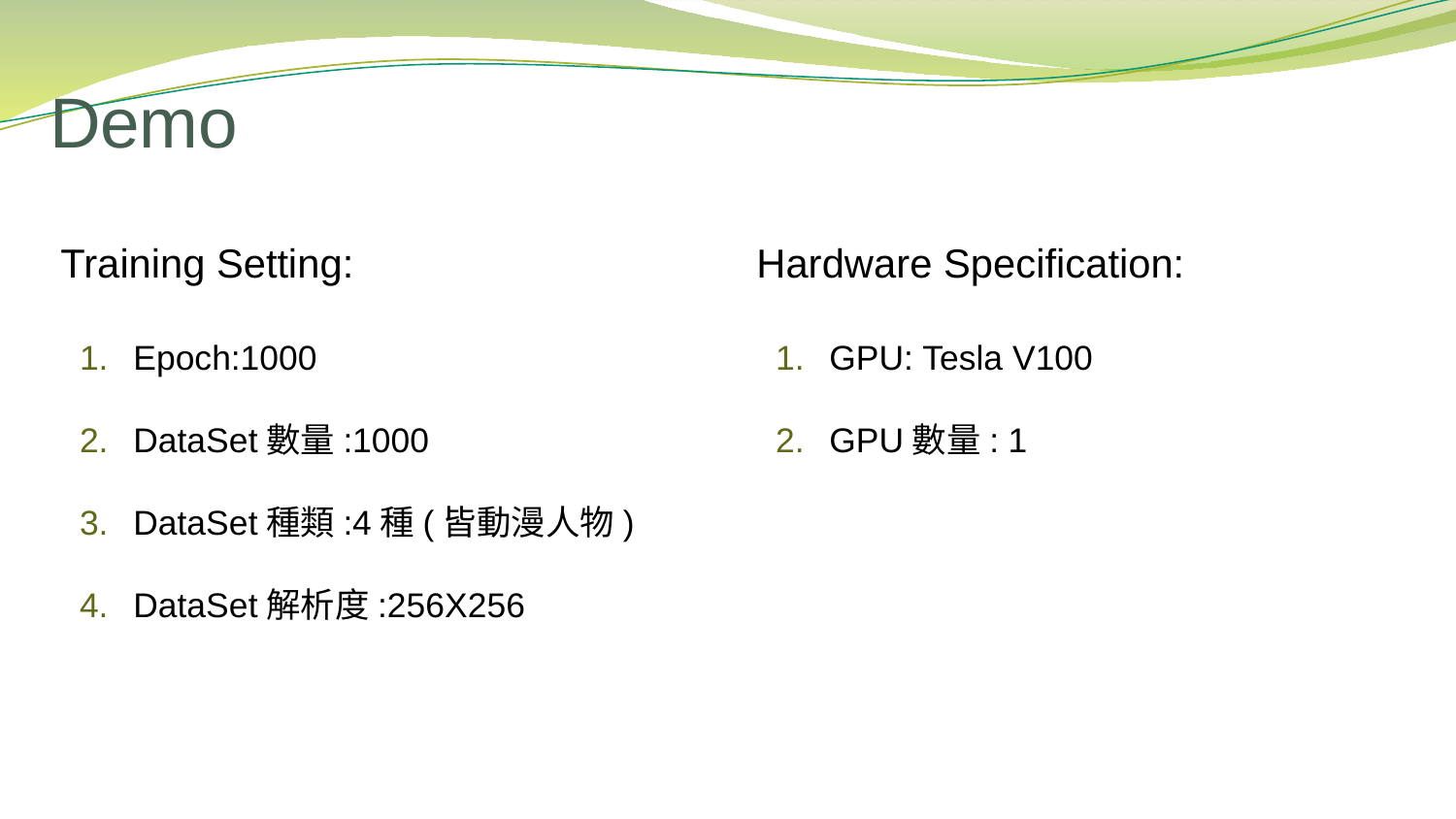

# Demo
Training Setting:
Epoch:1000
DataSet數量:1000
DataSet種類:4種(皆動漫人物)
DataSet解析度:256X256
Hardware Specification:
GPU: Tesla V100
GPU數量: 1